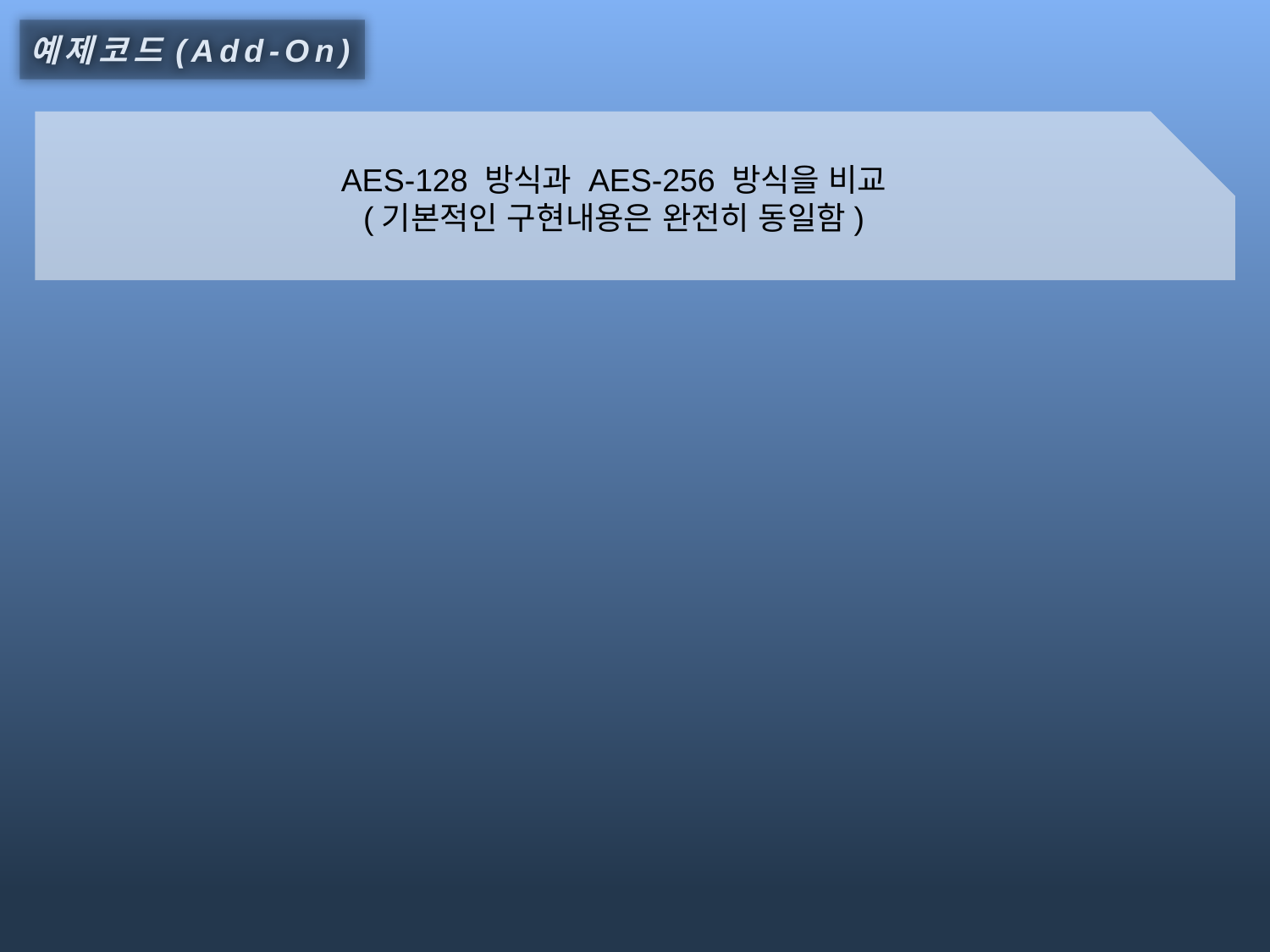

예제코드(Add-On)
AES-128 방식과 AES-256 방식을 비교
(기본적인 구현내용은 완전히 동일함)